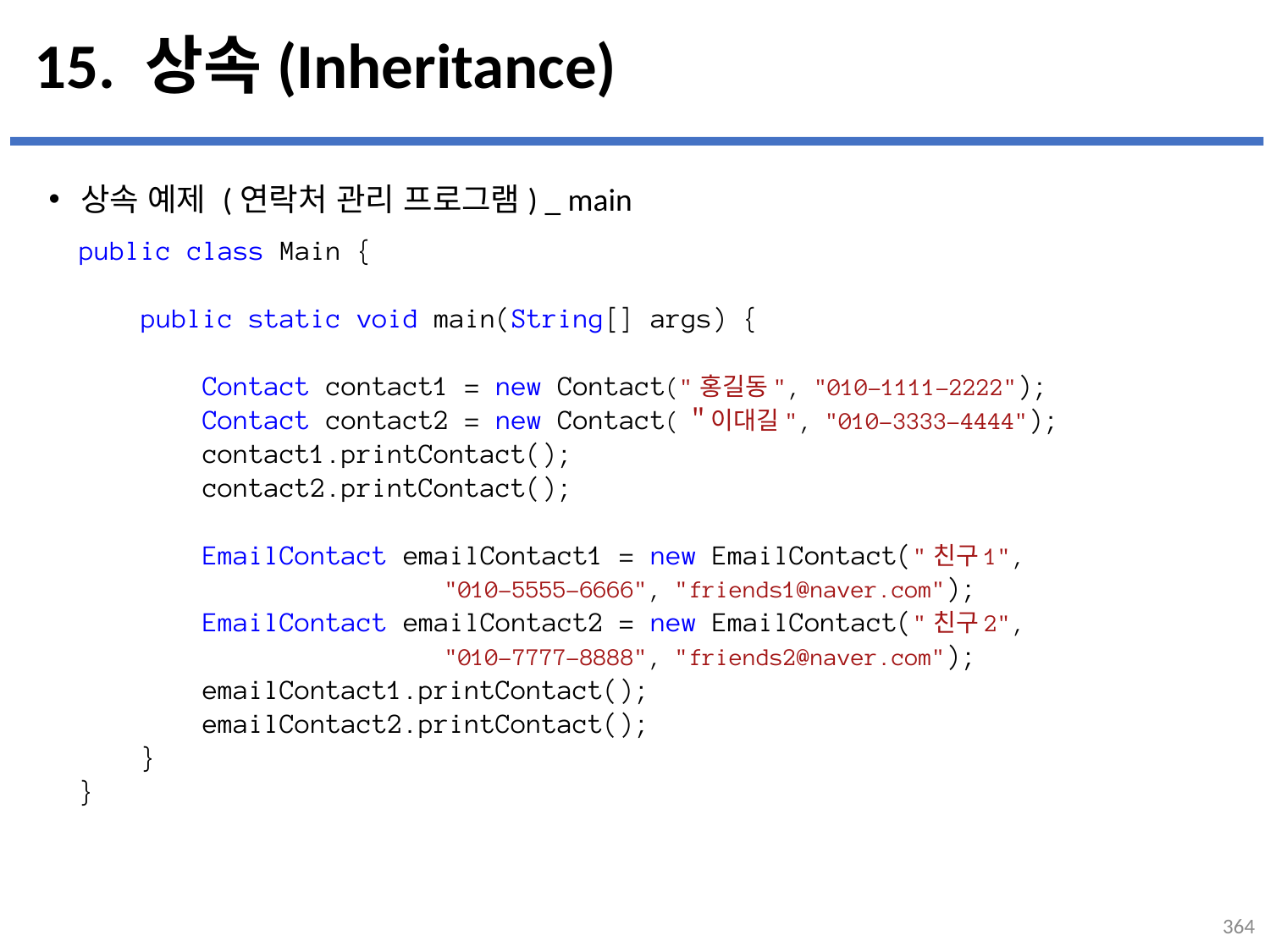

# 15. 상속(Inheritance)
상속 예제 (연락처 관리 프로그램) _ main
...

설명
public class Main {

    public static void main(String[] args) {

        Contact contact1 = new Contact("홍길동", "010-1111-2222");
        Contact contact2 = new Contact(＂이대길", "010-3333-4444");
        contact1.printContact();
        contact2.printContact();
        EmailContact emailContact1 = new EmailContact("친구1",
                           "010-5555-6666", "friends1@naver.com");
        EmailContact emailContact2 = new EmailContact("친구2",
                           "010-7777-8888", "friends2@naver.com");
        emailContact1.printContact();
        emailContact2.printContact();
    }
}
364